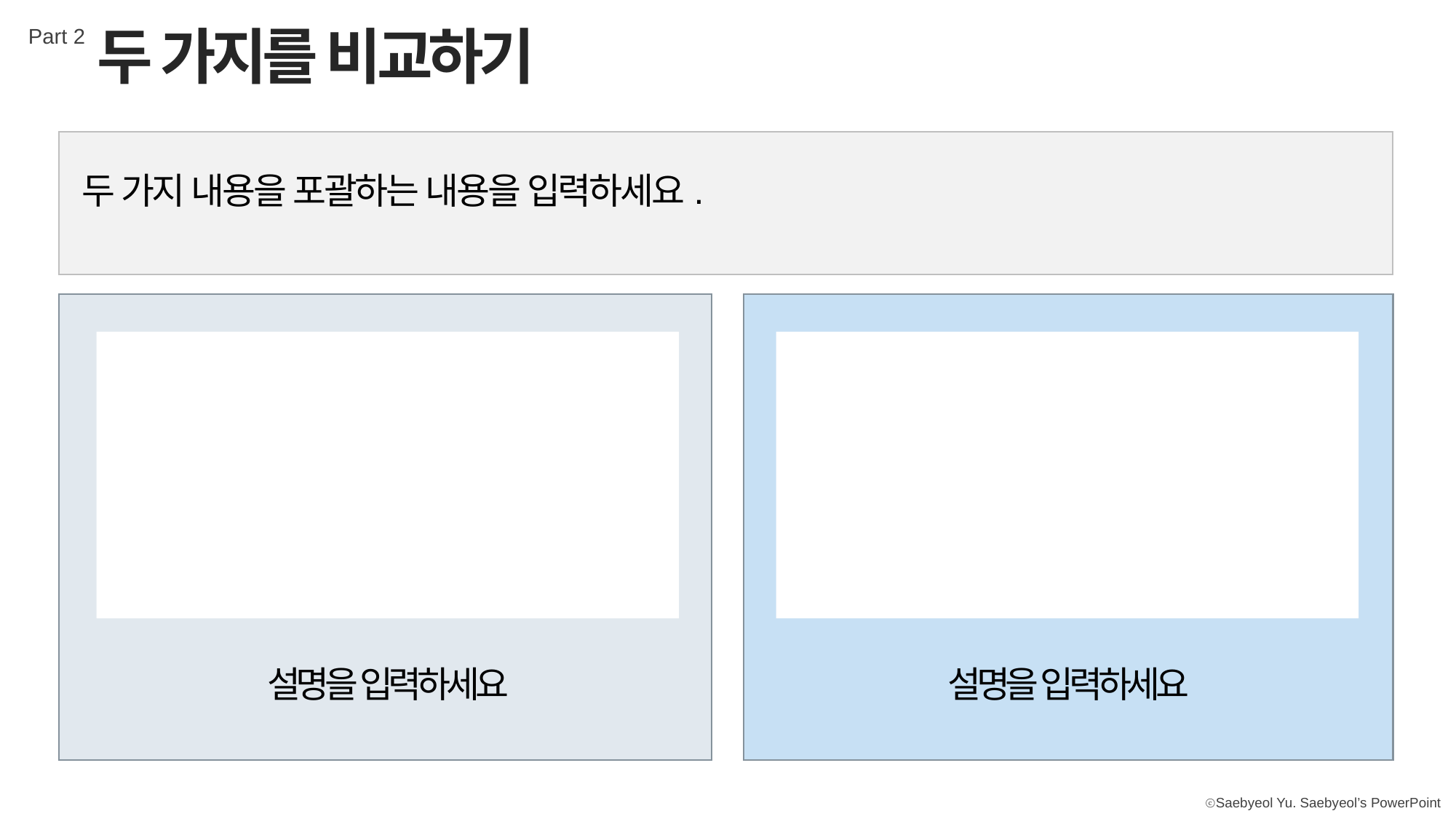

두 가지를 비교하기
Part 2

두 가지 내용을 포괄하는 내용을 입력하세요.

설명을 입력하세요
설명을 입력하세요